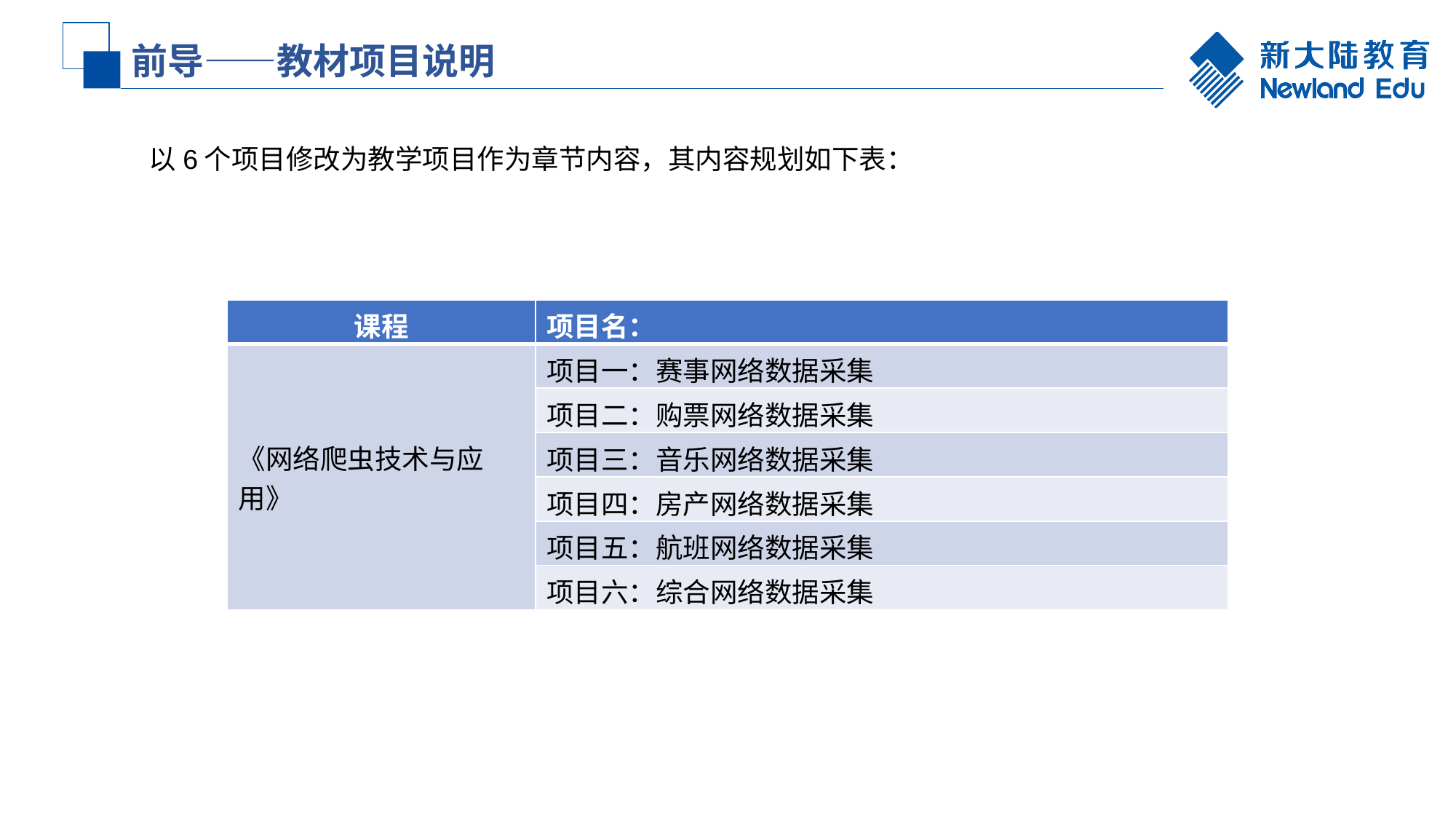

前导——教材项目说明
以6个项目修改为教学项目作为章节内容，其内容规划如下表：
| 课程 | 项目名： |
| --- | --- |
| 《网络爬虫技术与应用》 | 项目一：赛事网络数据采集 |
|  | 项目二：购票网络数据采集 |
|  | 项目三：音乐网络数据采集 |
|  | 项目四：房产网络数据采集 |
|  | 项目五：航班网络数据采集 |
|  | 项目六：综合网络数据采集 |